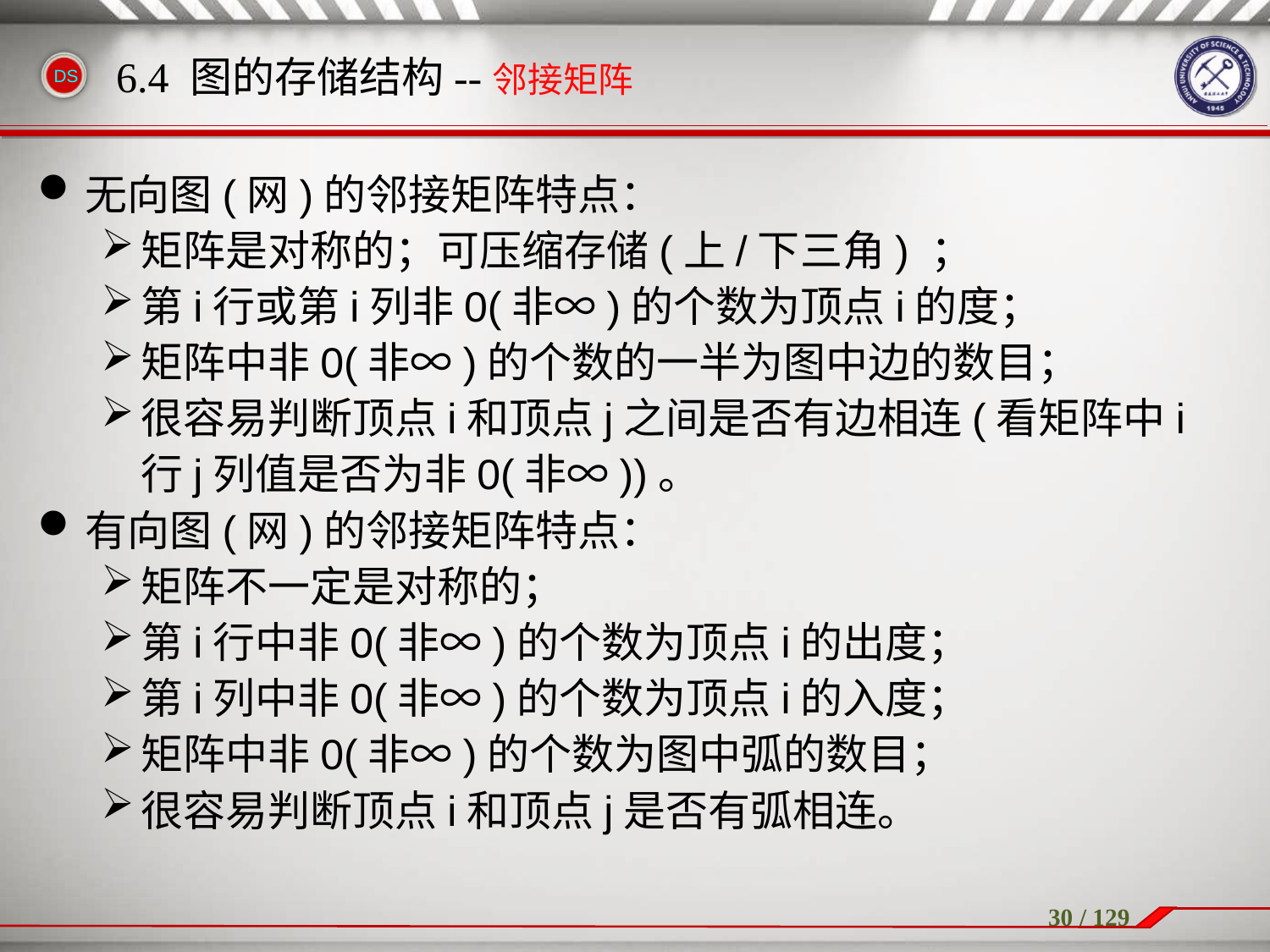

无向图(网)的邻接矩阵特点：
矩阵是对称的；可压缩存储(上/下三角) ；
第i行或第i列非0(非∞)的个数为顶点i的度；
矩阵中非0(非∞)的个数的一半为图中边的数目；
很容易判断顶点i和顶点j之间是否有边相连(看矩阵中i行j列值是否为非0(非∞))。
有向图(网)的邻接矩阵特点：
矩阵不一定是对称的；
第i行中非0(非∞)的个数为顶点i的出度；
第i列中非0(非∞)的个数为顶点i的入度；
矩阵中非0(非∞)的个数为图中弧的数目；
很容易判断顶点i和顶点j是否有弧相连。

6.4 图的存储结构--邻接矩阵